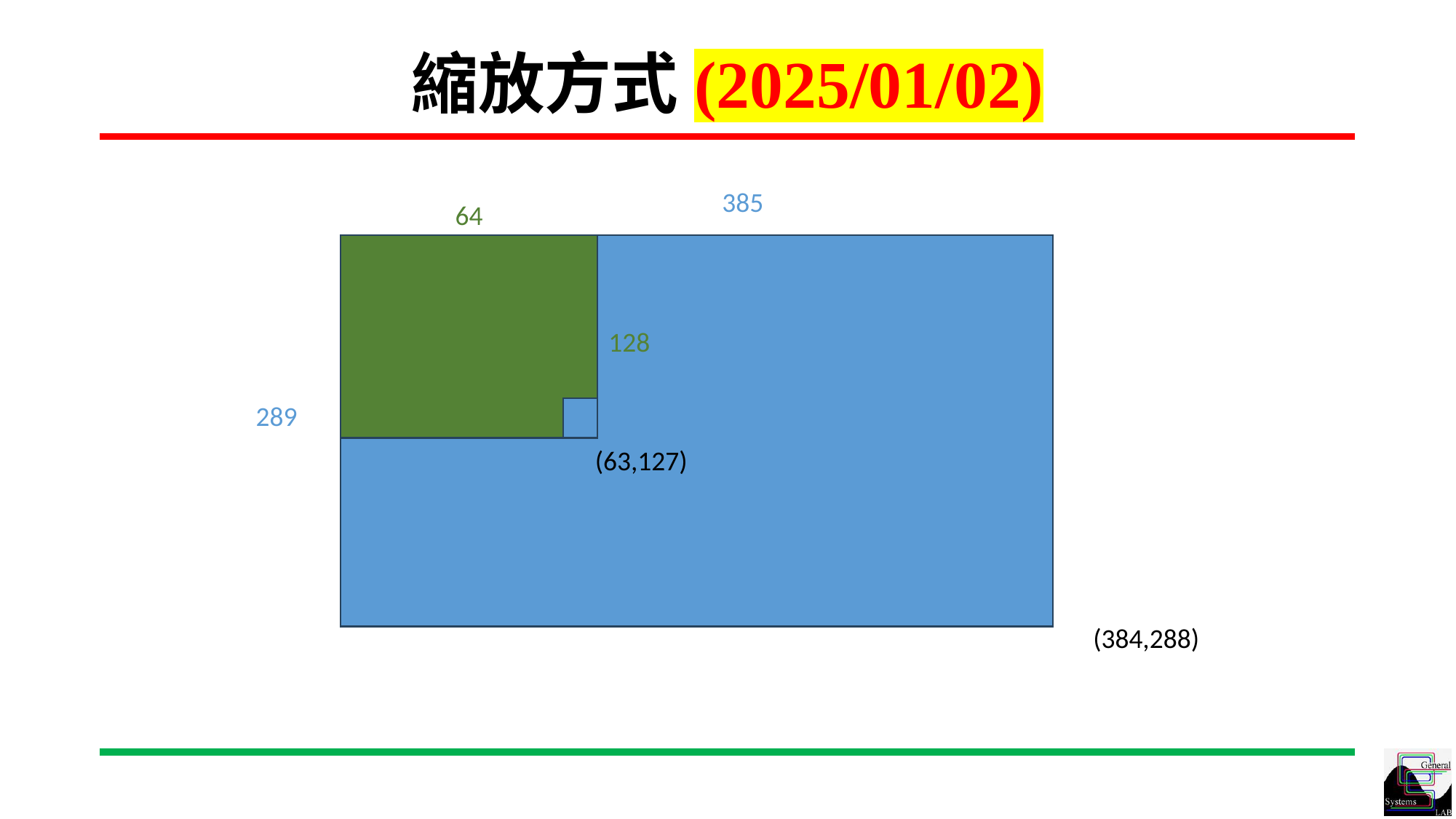

# 縮放方式(2025/01/02)
385
64

128
289

(63,127)
(384,288)